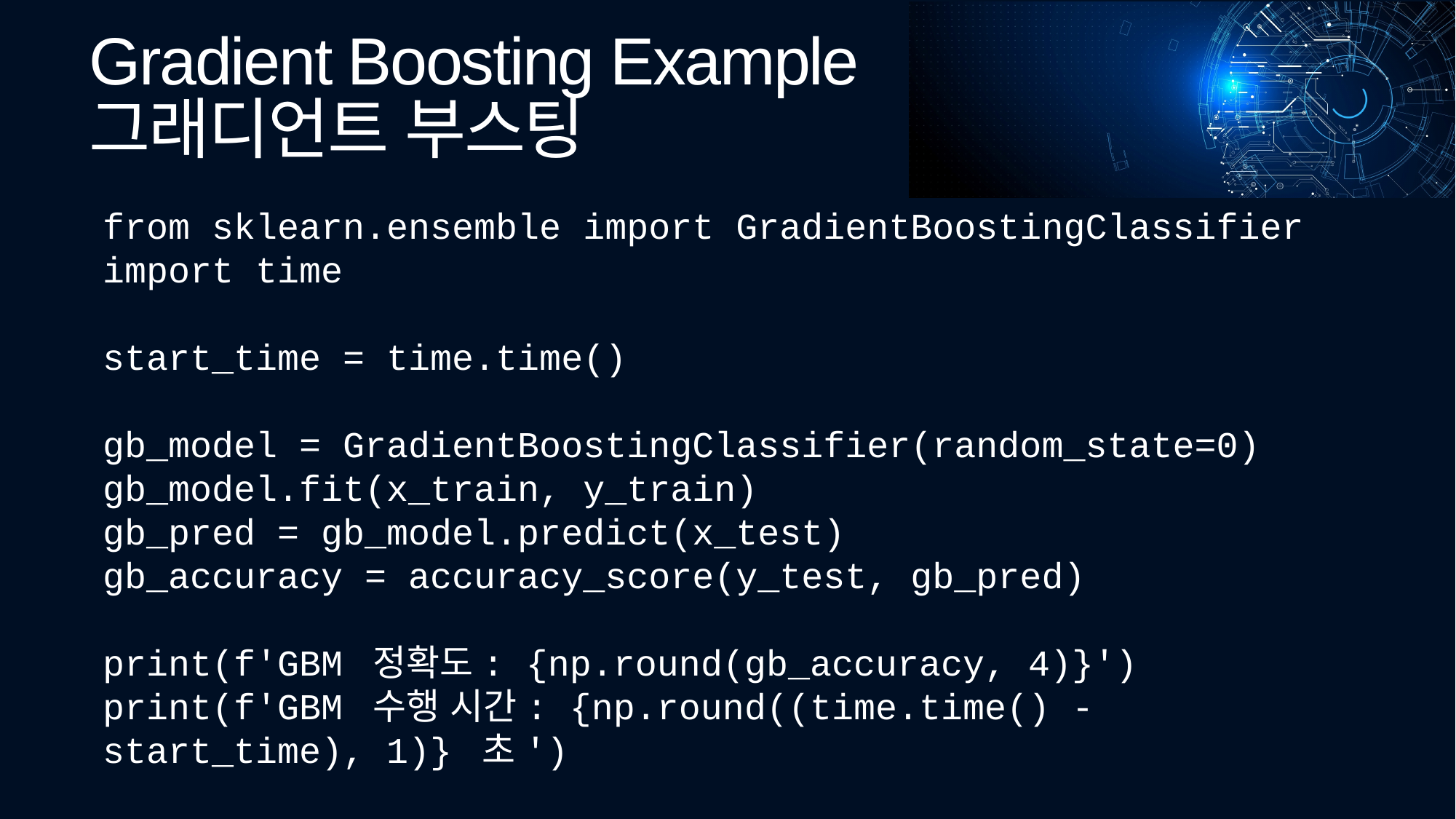

# Gradient Boosting Example 그래디언트 부스팅
from sklearn.ensemble import GradientBoostingClassifier
import time

start_time = time.time()

gb_model = GradientBoostingClassifier(random_state=0)
gb_model.fit(x_train, y_train)
gb_pred = gb_model.predict(x_test)
gb_accuracy = accuracy_score(y_test, gb_pred)

print(f'GBM 정확도: {np.round(gb_accuracy, 4)}')
print(f'GBM 수행 시간: {np.round((time.time() - start_time), 1)} 초')